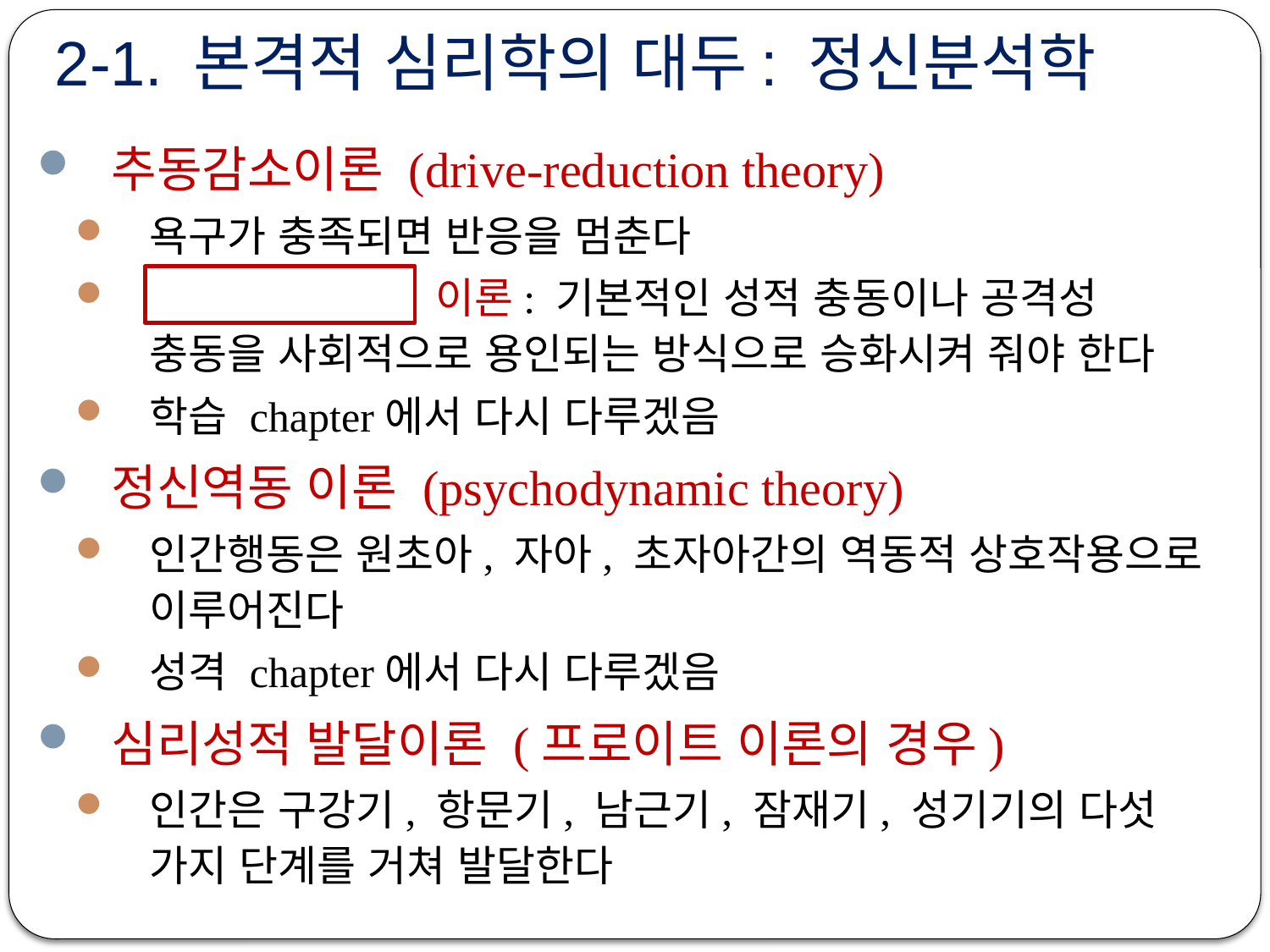

# 2-1. 본격적 심리학의 대두: 정신분석학
추동감소이론 (drive-reduction theory)
욕구가 충족되면 반응을 멈춘다
정화(catharsis) 이론: 기본적인 성적 충동이나 공격성 충동을 사회적으로 용인되는 방식으로 승화시켜 줘야 한다
학습 chapter에서 다시 다루겠음
정신역동 이론 (psychodynamic theory)
인간행동은 원초아, 자아, 초자아간의 역동적 상호작용으로 이루어진다
성격 chapter에서 다시 다루겠음
심리성적 발달이론 (프로이트 이론의 경우)
인간은 구강기, 항문기, 남근기, 잠재기, 성기기의 다섯 가지 단계를 거쳐 발달한다